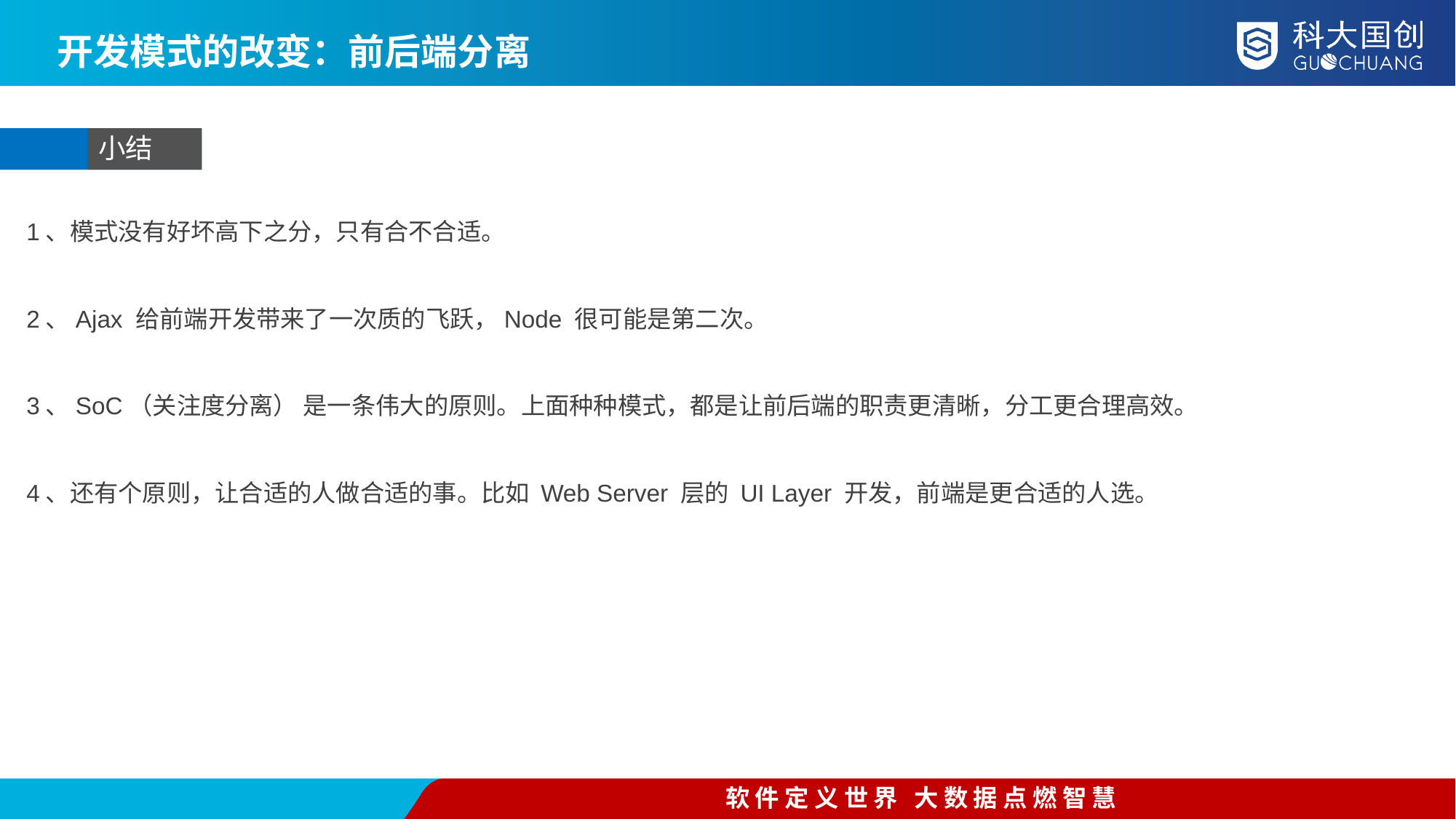

开发模式的改变：前后端分离
小结

1、模式没有好坏高下之分，只有合不合适。

2、Ajax 给前端开发带来了一次质的飞跃，Node 很可能是第二次。

3、SoC（关注度分离） 是一条伟大的原则。上面种种模式，都是让前后端的职责更清晰，分工更合理高效。

4、还有个原则，让合适的人做合适的事。比如 Web Server 层的 UI Layer 开发，前端是更合适的人选。